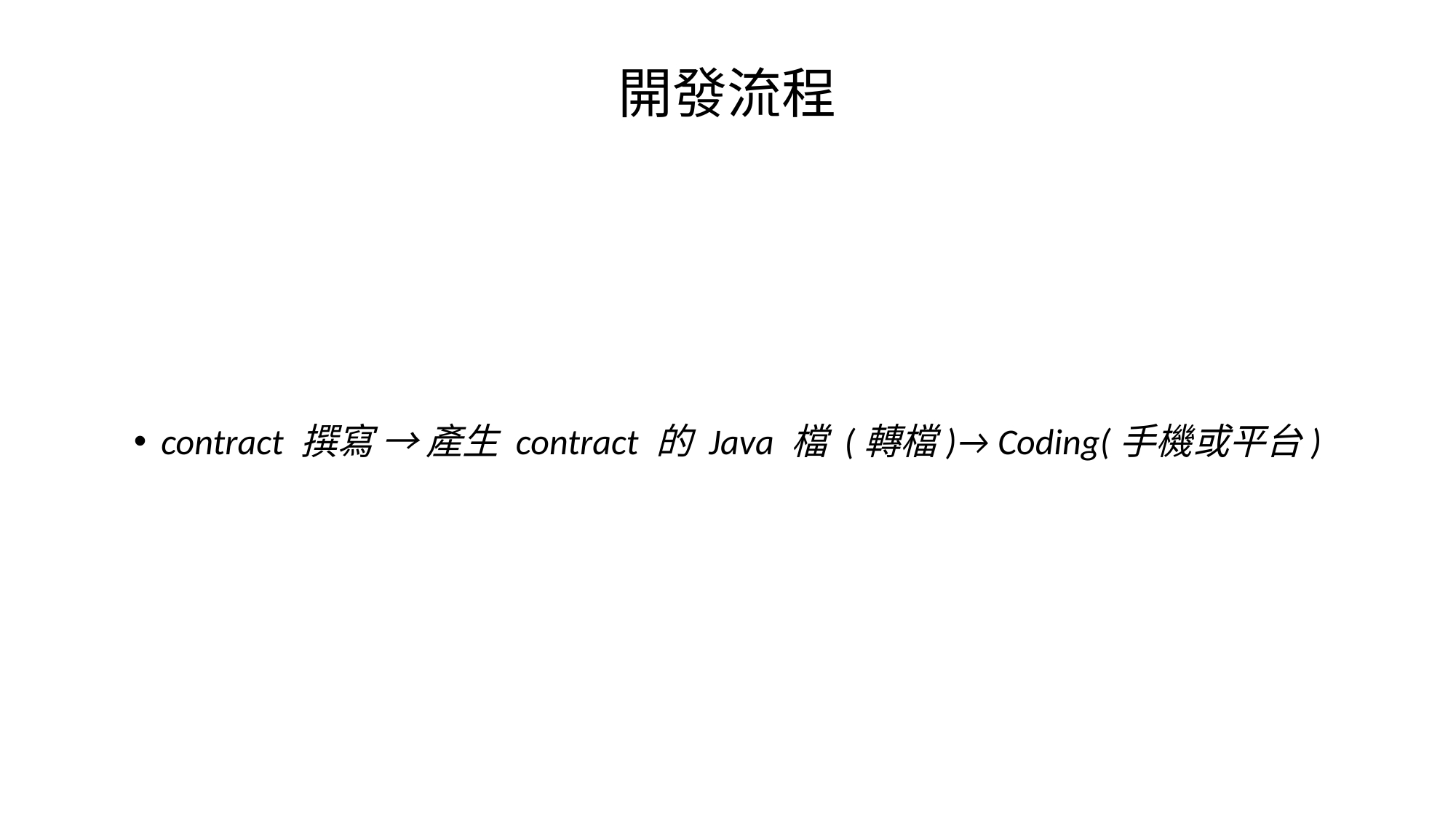

開發流程

contract 撰寫 → 產生 contract 的 Java 檔 (轉檔)→ Coding(手機或平台)